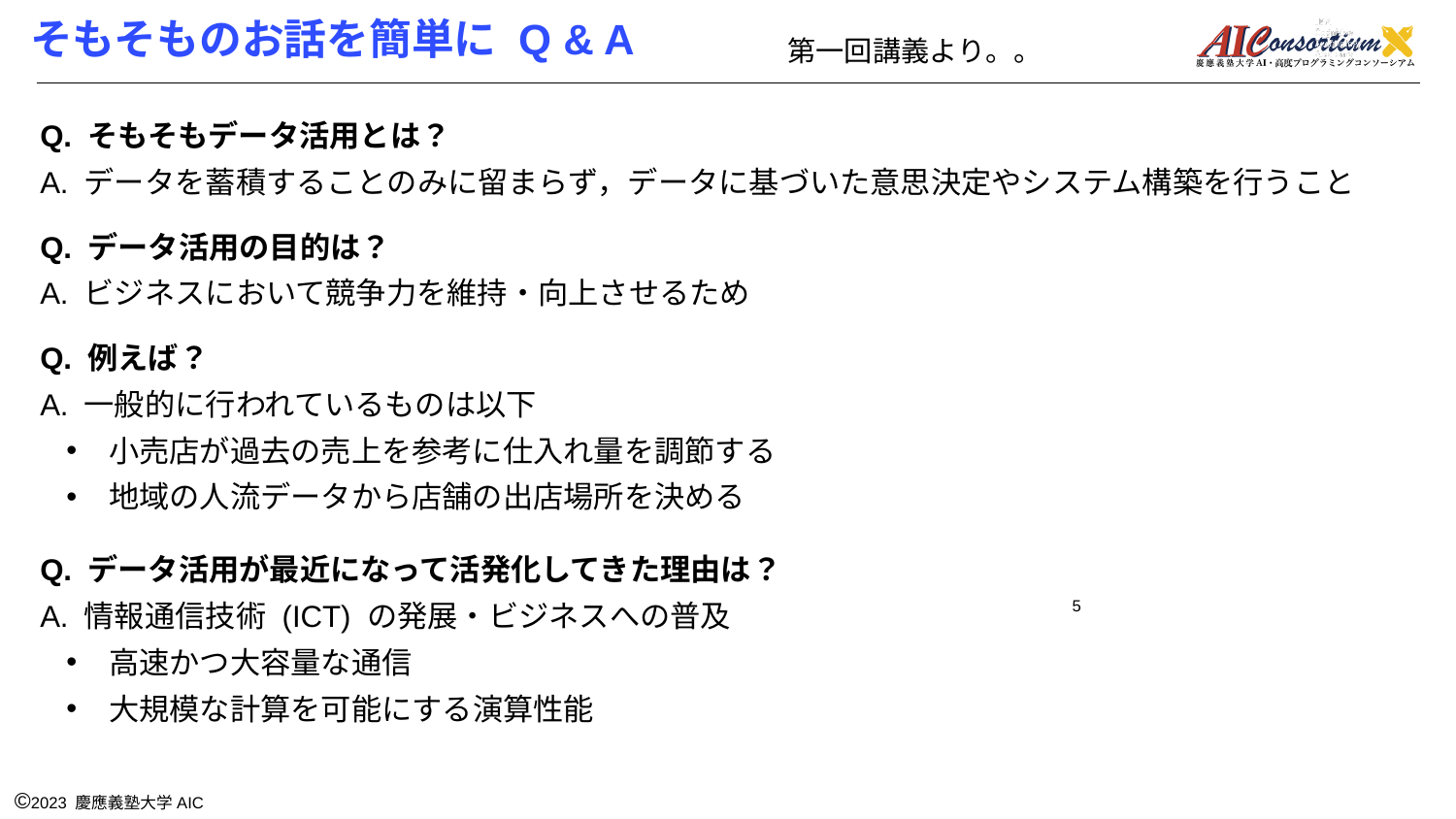

第一回講義より。。
# そもそものお話を簡単に Q & A
Q. そもそもデータ活用とは？
A. データを蓄積することのみに留まらず，データに基づいた意思決定やシステム構築を行うこと
Q. データ活用の目的は？
A. ビジネスにおいて競争力を維持・向上させるため
Q. 例えば？
A. 一般的に行われているものは以下
小売店が過去の売上を参考に仕入れ量を調節する
地域の人流データから店舗の出店場所を決める
Q. データ活用が最近になって活発化してきた理由は？
A. 情報通信技術 (ICT) の発展・ビジネスへの普及
高速かつ大容量な通信
大規模な計算を可能にする演算性能
5